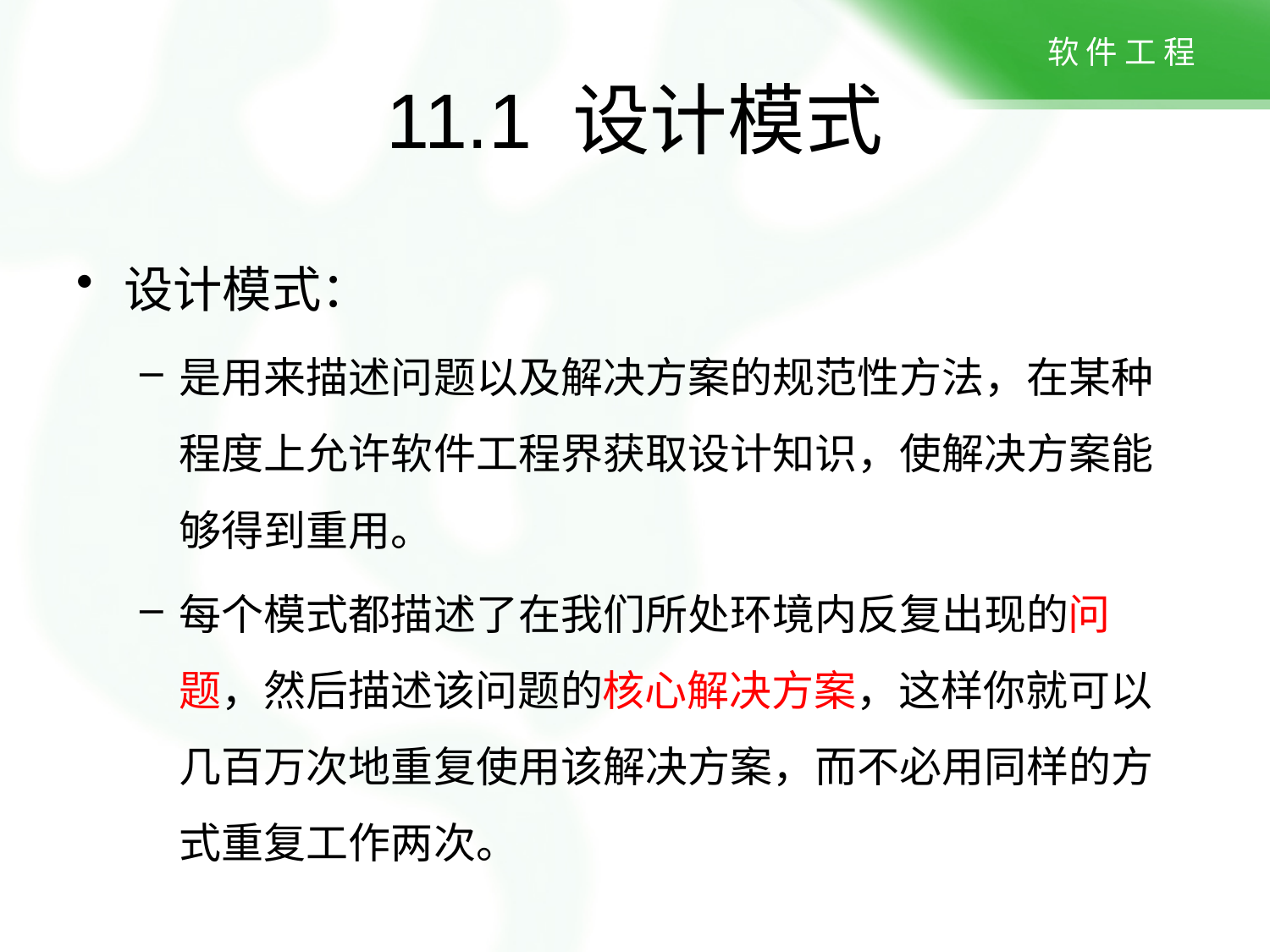

# 11.1 设计模式
设计模式：
是用来描述问题以及解决方案的规范性方法，在某种程度上允许软件工程界获取设计知识，使解决方案能够得到重用。
每个模式都描述了在我们所处环境内反复出现的问题，然后描述该问题的核心解决方案，这样你就可以几百万次地重复使用该解决方案，而不必用同样的方式重复工作两次。